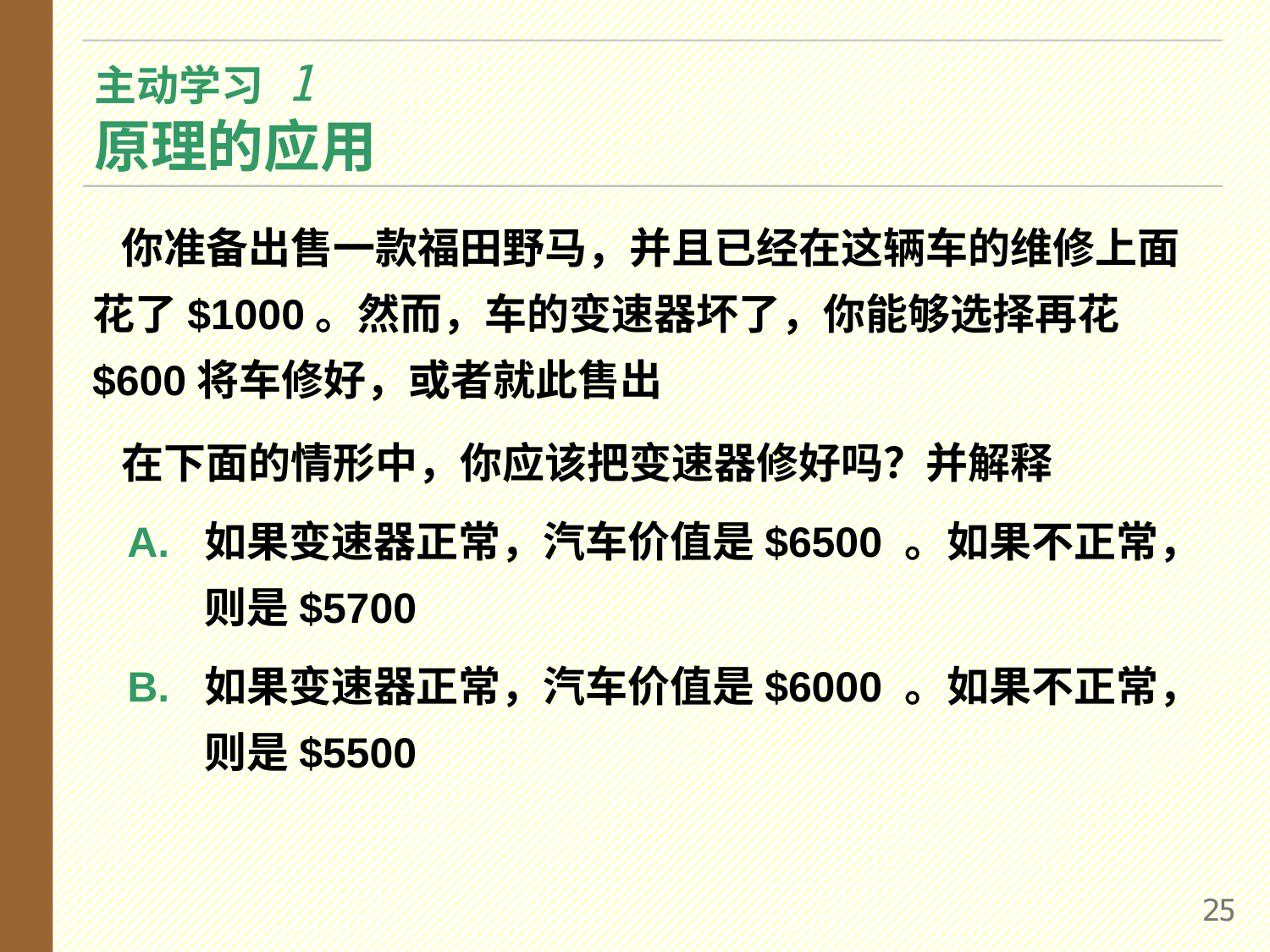

# 主动学习 1 原理的应用
  你准备出售一款福田野马，并且已经在这辆车的维修上面花了$1000。然而，车的变速器坏了，你能够选择再花$600将车修好，或者就此售出
  在下面的情形中，你应该把变速器修好吗？并解释
A.	如果变速器正常，汽车价值是$6500 。如果不正常，则是$5700
B.	如果变速器正常，汽车价值是$6000 。如果不正常，则是$5500
25